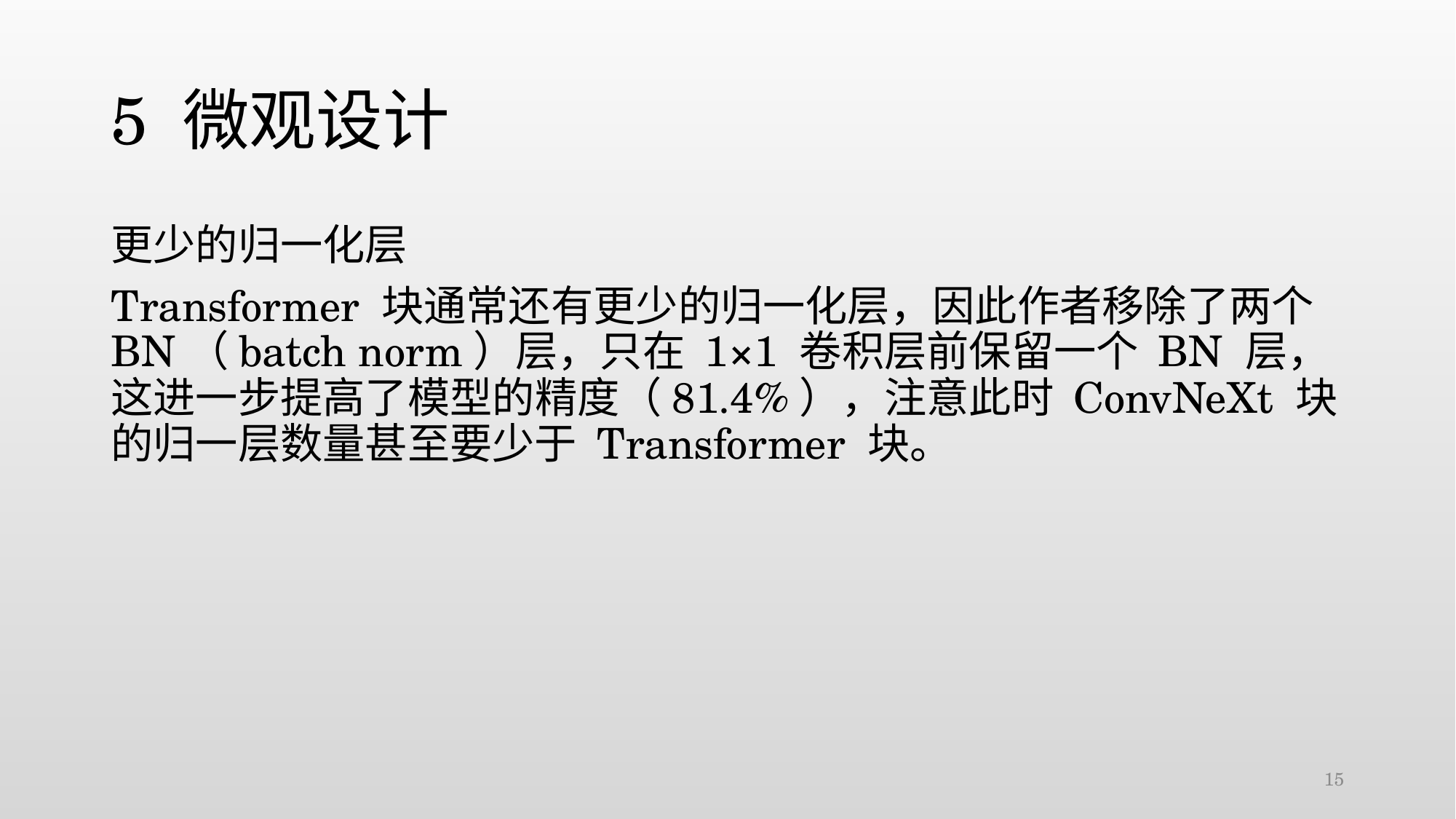

# 5 微观设计
更少的归一化层
Transformer 块通常还有更少的归一化层，因此作者移除了两个 BN（batch norm）层，只在 1×1 卷积层前保留一个 BN 层，这进一步提高了模型的精度（81.4%），注意此时 ConvNeXt 块的归一层数量甚至要少于 Transformer 块。
15